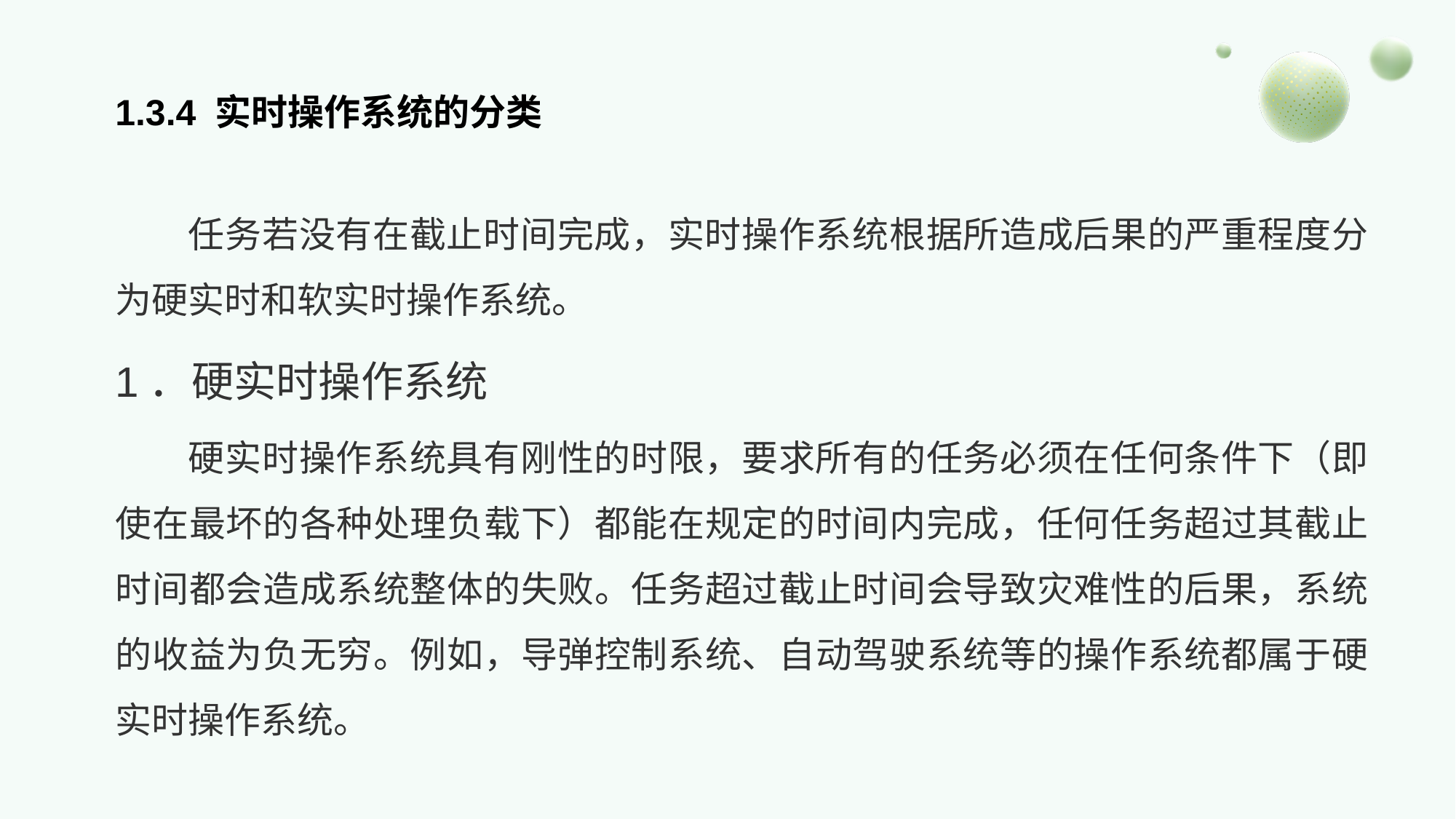

1.3.4 实时操作系统的分类
任务若没有在截止时间完成，实时操作系统根据所造成后果的严重程度分为硬实时和软实时操作系统。
1．硬实时操作系统
硬实时操作系统具有刚性的时限，要求所有的任务必须在任何条件下（即使在最坏的各种处理负载下）都能在规定的时间内完成，任何任务超过其截止时间都会造成系统整体的失败。任务超过截止时间会导致灾难性的后果，系统的收益为负无穷。例如，导弹控制系统、自动驾驶系统等的操作系统都属于硬实时操作系统。